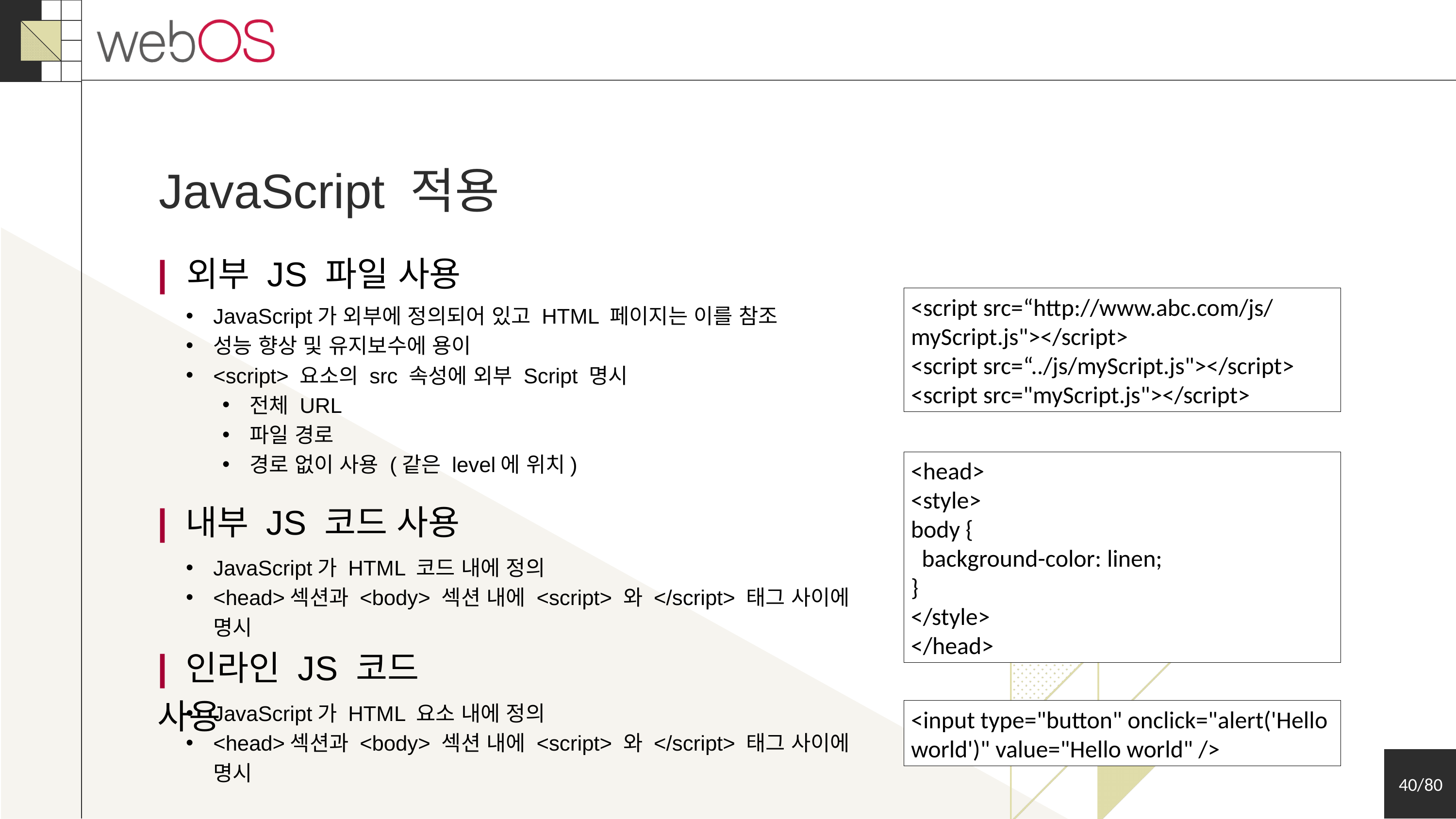

JavaScript 적용
| 외부 JS 파일 사용
<script src=“http://www.abc.com/js/myScript.js"></script>
<script src=“../js/myScript.js"></script>
<script src="myScript.js"></script>
JavaScript가 외부에 정의되어 있고 HTML 페이지는 이를 참조
성능 향상 및 유지보수에 용이
<script> 요소의 src 속성에 외부 Script 명시
전체 URL
파일 경로
경로 없이 사용 (같은 level에 위치)

<head>
<style>
body {
  background-color: linen;
}
</style>
</head>
| 내부 JS 코드 사용
JavaScript가 HTML 코드 내에 정의
<head>섹션과 <body> 섹션 내에 <script> 와 </script> 태그 사이에 명시
| 인라인 JS 코드 사용

JavaScript가 HTML 요소 내에 정의
<head>섹션과 <body> 섹션 내에 <script> 와 </script> 태그 사이에 명시
<input type="button" onclick="alert('Hello world')" value="Hello world" />
40/80